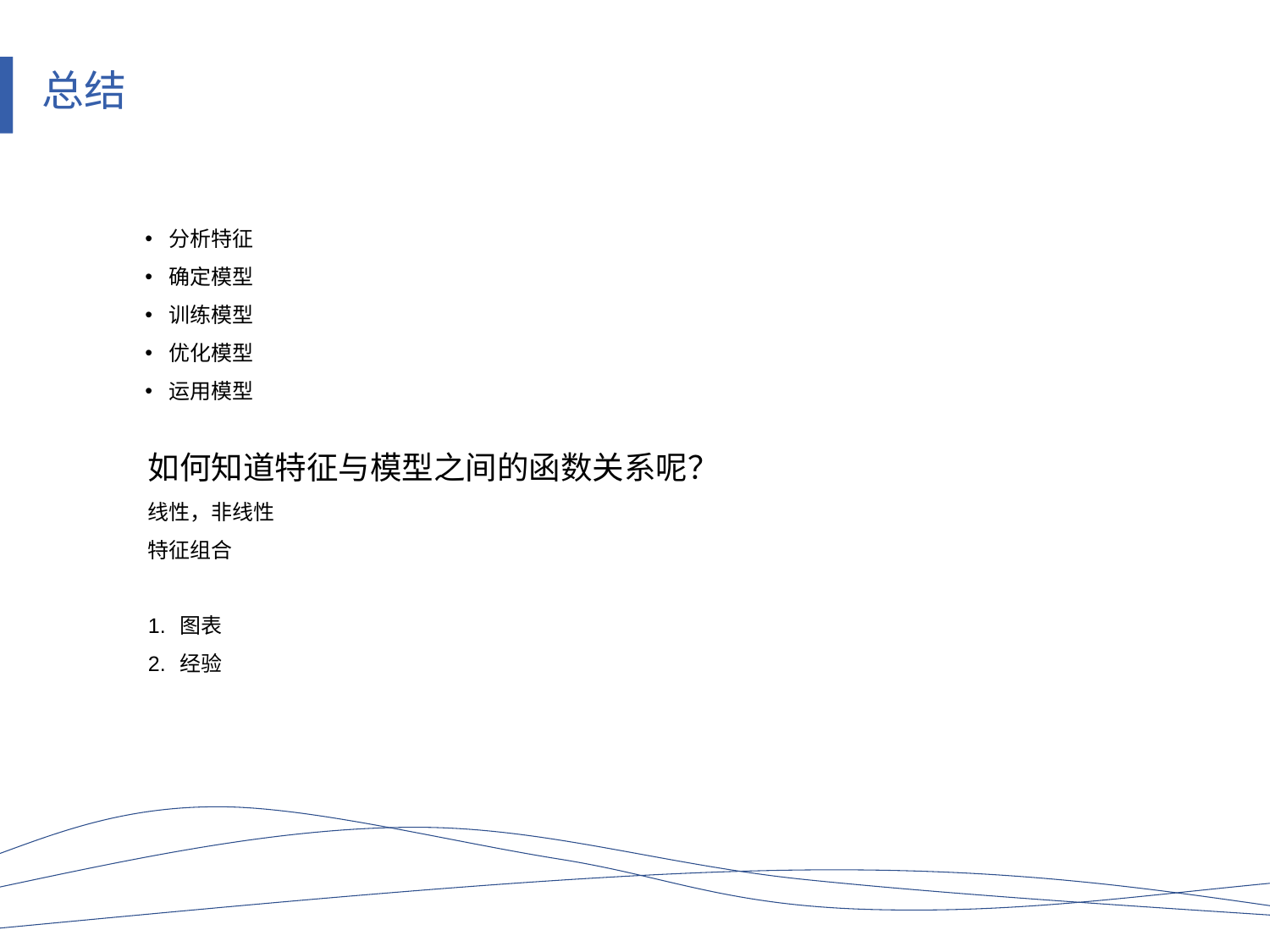

总结
分析特征
确定模型
训练模型
优化模型
运用模型
如何知道特征与模型之间的函数关系呢？
线性，非线性
特征组合

图表
经验